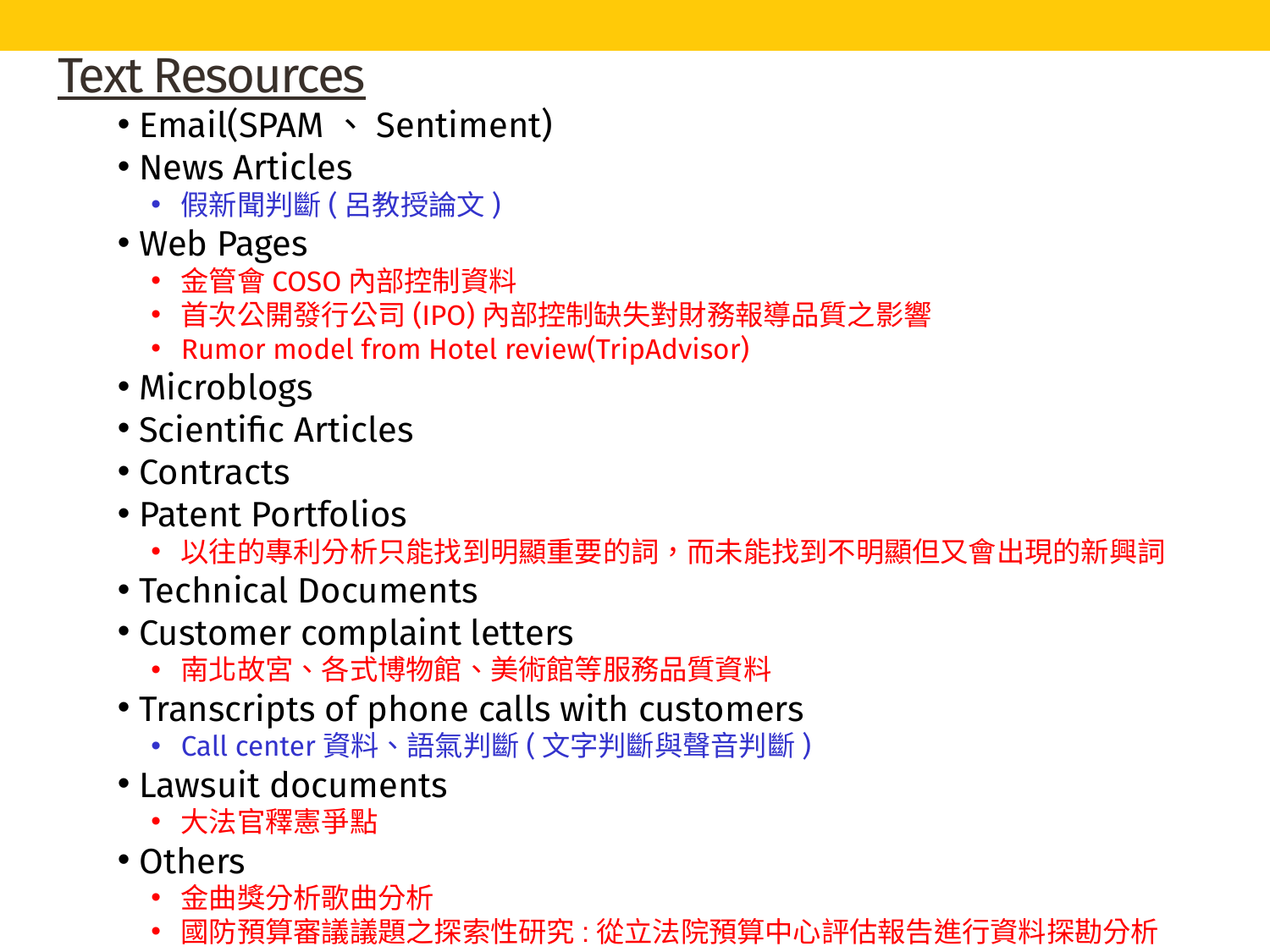

Text Resources
 Email(SPAM、Sentiment)
 News Articles
假新聞判斷(呂教授論文)
 Web Pages
金管會COSO內部控制資料
首次公開發行公司(IPO)內部控制缺失對財務報導品質之影響
Rumor model from Hotel review(TripAdvisor)
 Microblogs
 Scientific Articles
 Contracts
 Patent Portfolios
以往的專利分析只能找到明顯重要的詞，而未能找到不明顯但又會出現的新興詞
 Technical Documents
 Customer complaint letters
南北故宮、各式博物館、美術館等服務品質資料
 Transcripts of phone calls with customers
Call center資料、語氣判斷(文字判斷與聲音判斷)
 Lawsuit documents
大法官釋憲爭點
 Others
金曲獎分析歌曲分析
國防預算審議議題之探索性研究:從立法院預算中心評估報告進行資料探勘分析